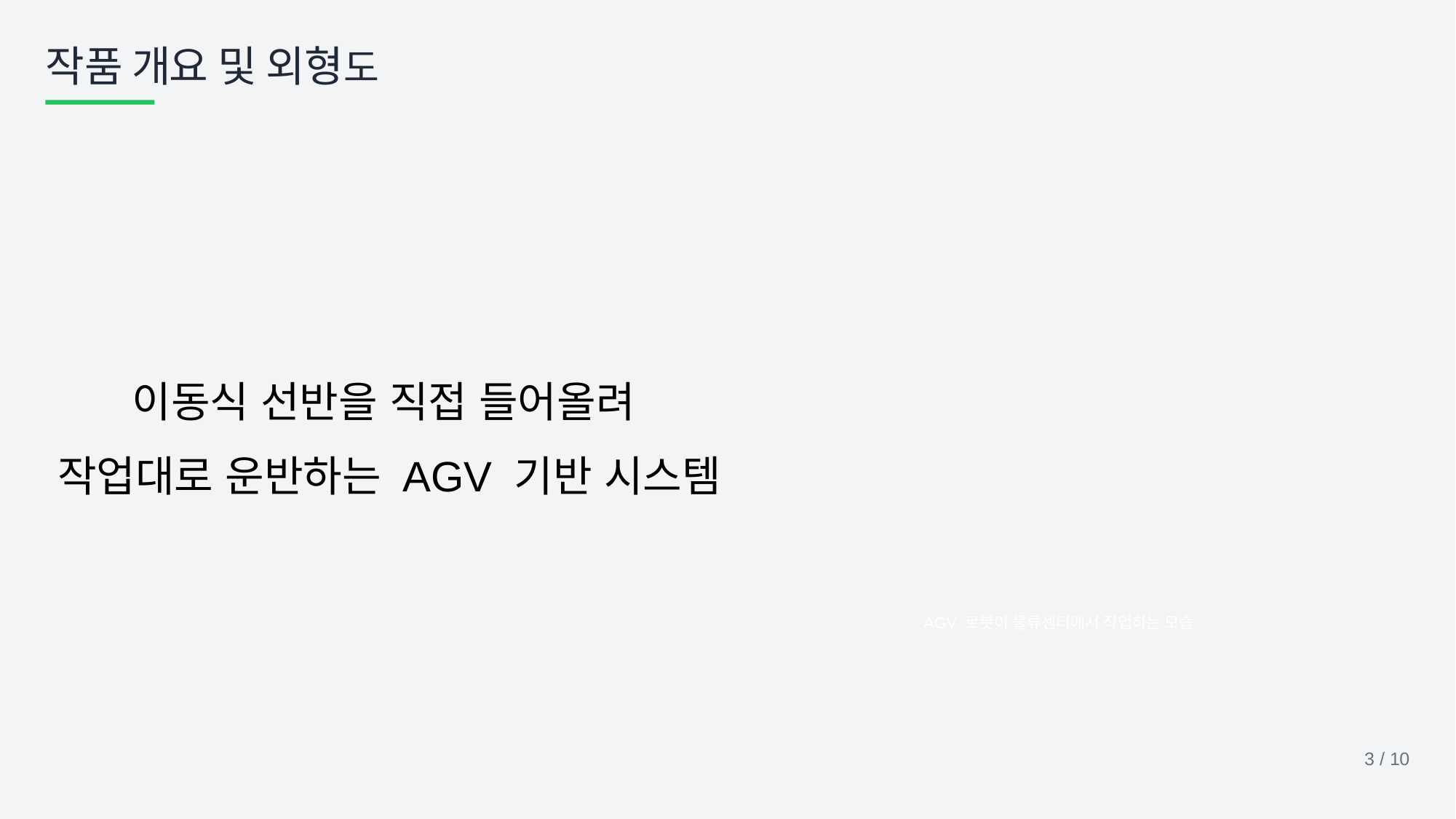

# 작품 개요 및 외형도

이동식 선반을 직접 들어올려
작업대로 운반하는 AGV 기반 시스템
AGV 로봇이 물류센터에서 작업하는 모습
3 / 10